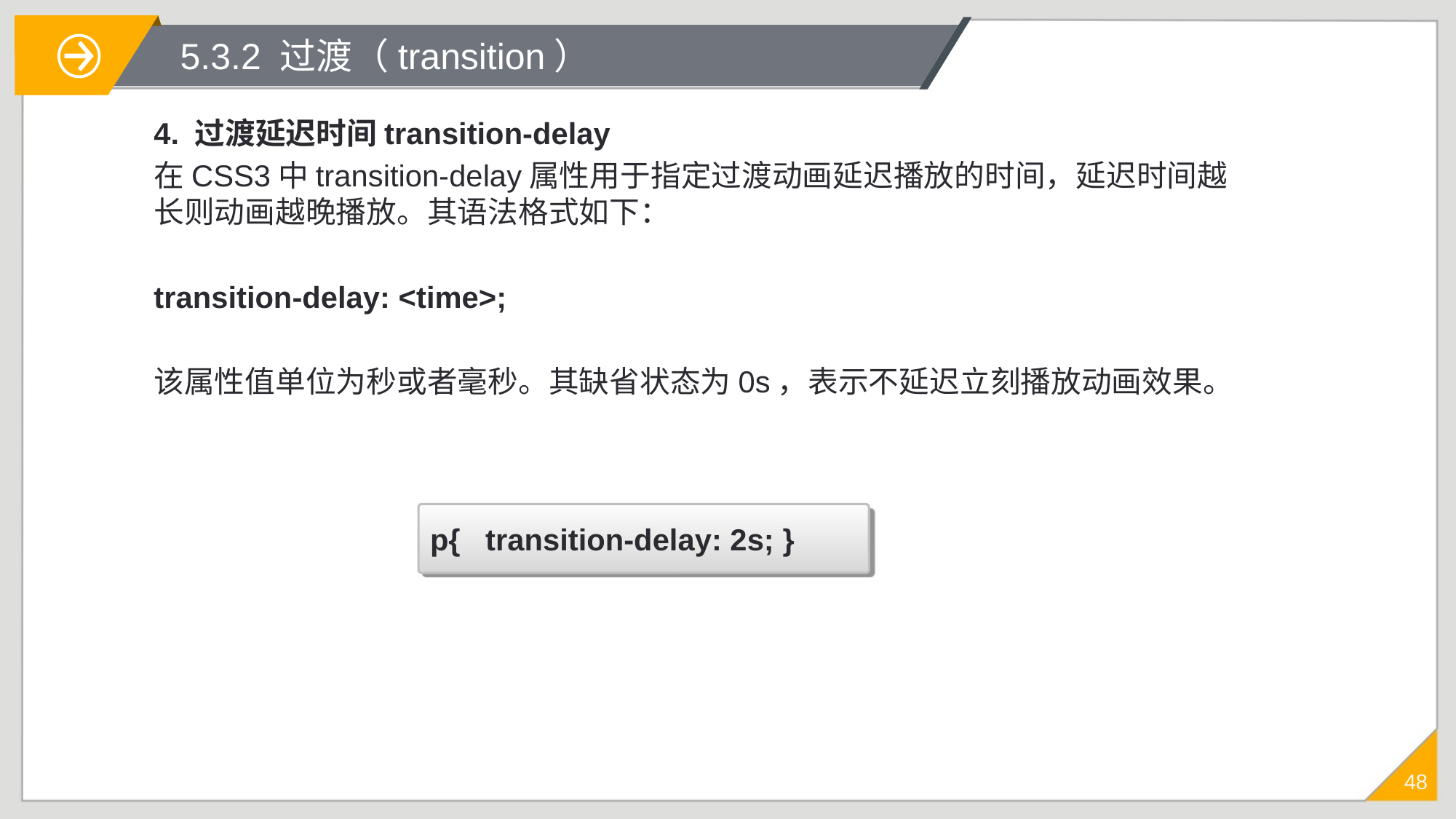

# 5.3.2 过渡（transition）
4. 过渡延迟时间transition-delay
在CSS3中transition-delay属性用于指定过渡动画延迟播放的时间，延迟时间越长则动画越晚播放。其语法格式如下：

transition-delay: <time>;

该属性值单位为秒或者毫秒。其缺省状态为0s，表示不延迟立刻播放动画效果。

p{   transition-delay: 2s; }